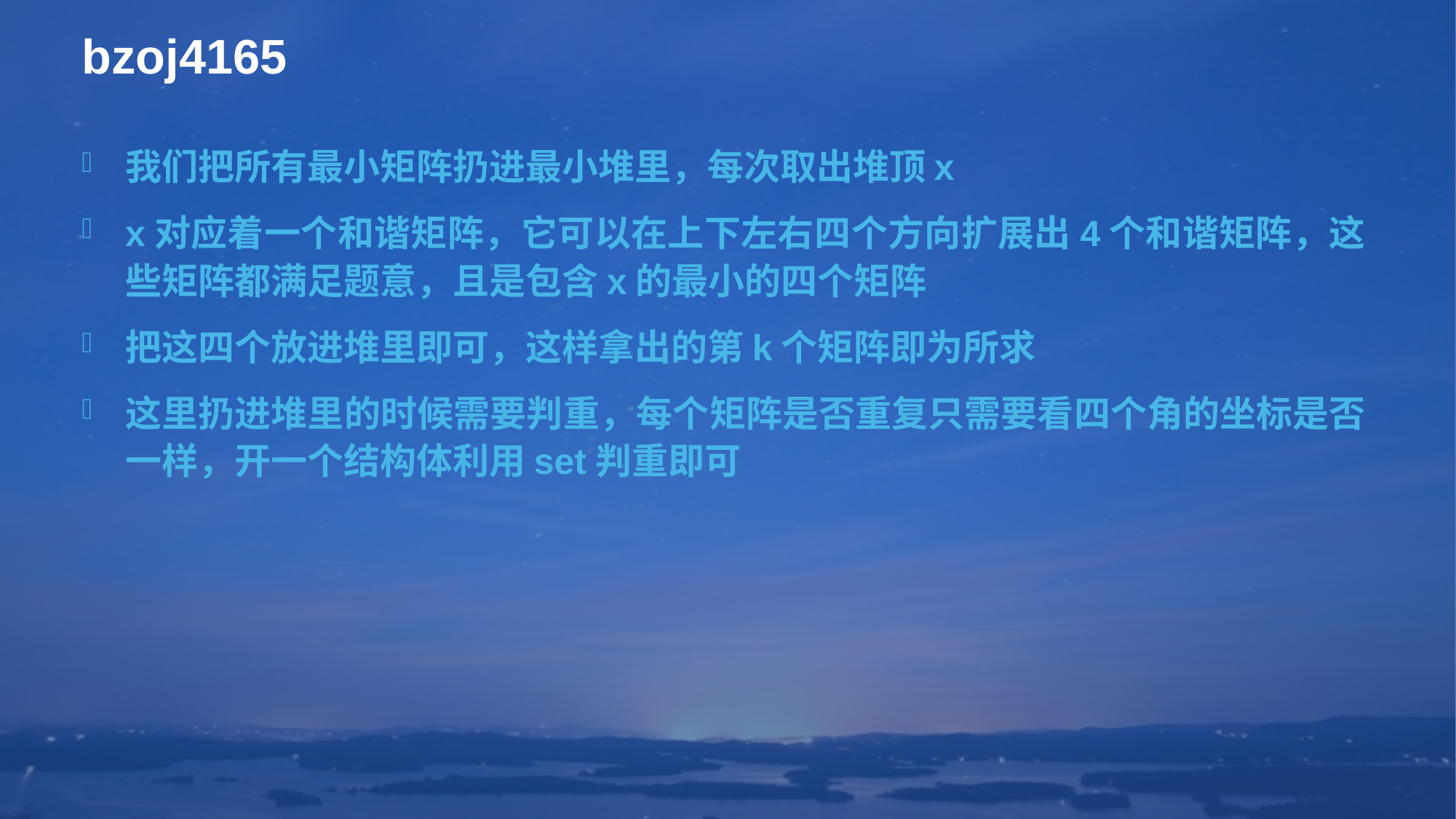

# bzoj4165
我们把所有最小矩阵扔进最小堆里，每次取出堆顶x
x对应着一个和谐矩阵，它可以在上下左右四个方向扩展出4个和谐矩阵，这些矩阵都满足题意，且是包含x的最小的四个矩阵
把这四个放进堆里即可，这样拿出的第k个矩阵即为所求
这里扔进堆里的时候需要判重，每个矩阵是否重复只需要看四个角的坐标是否一样，开一个结构体利用set判重即可